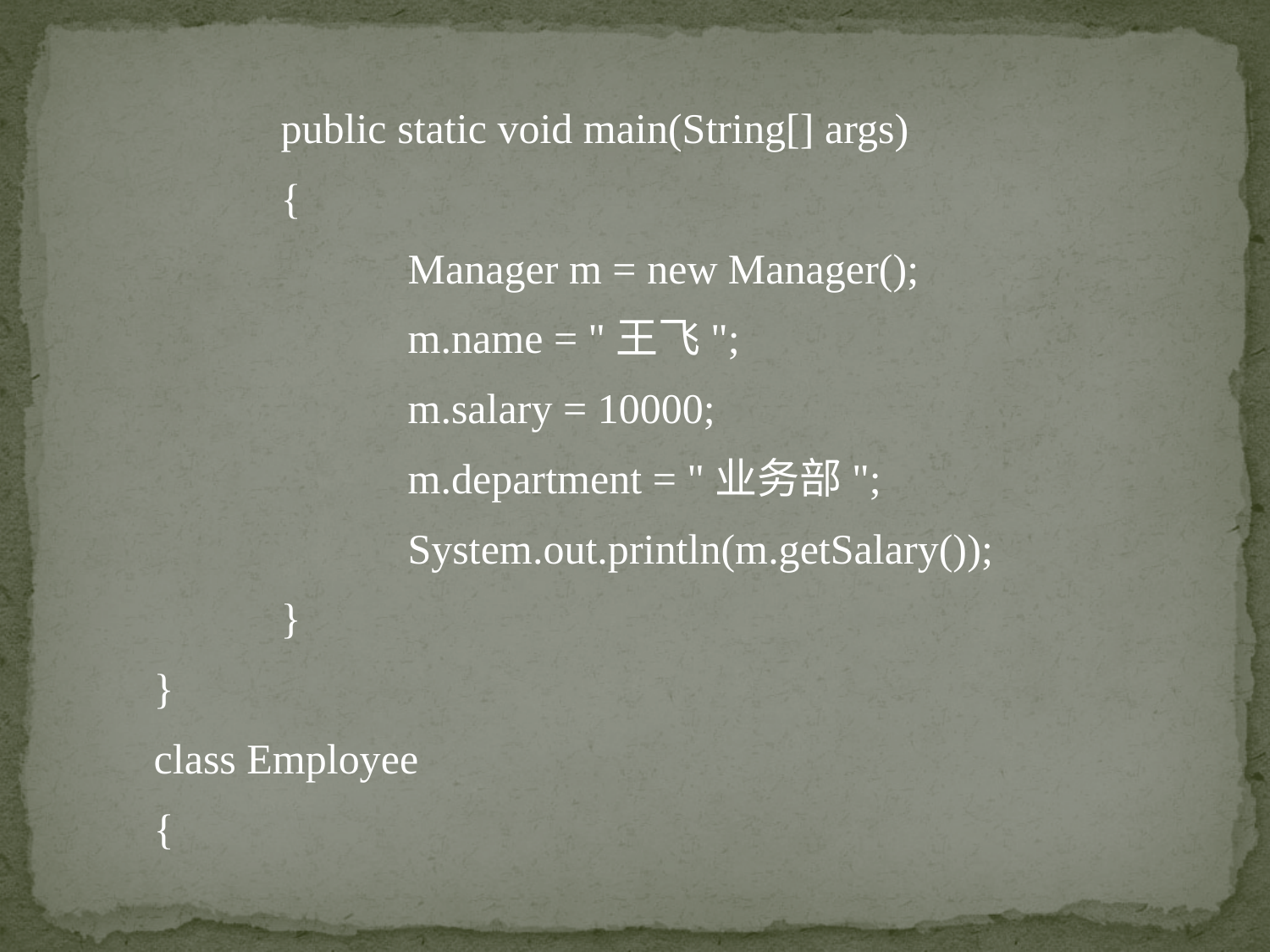

public static void main(String[] args)
	{
		Manager m = new Manager();
		m.name = "王飞";
		m.salary = 10000;
		m.department = "业务部";
		System.out.println(m.getSalary());
	}
}
class Employee
{